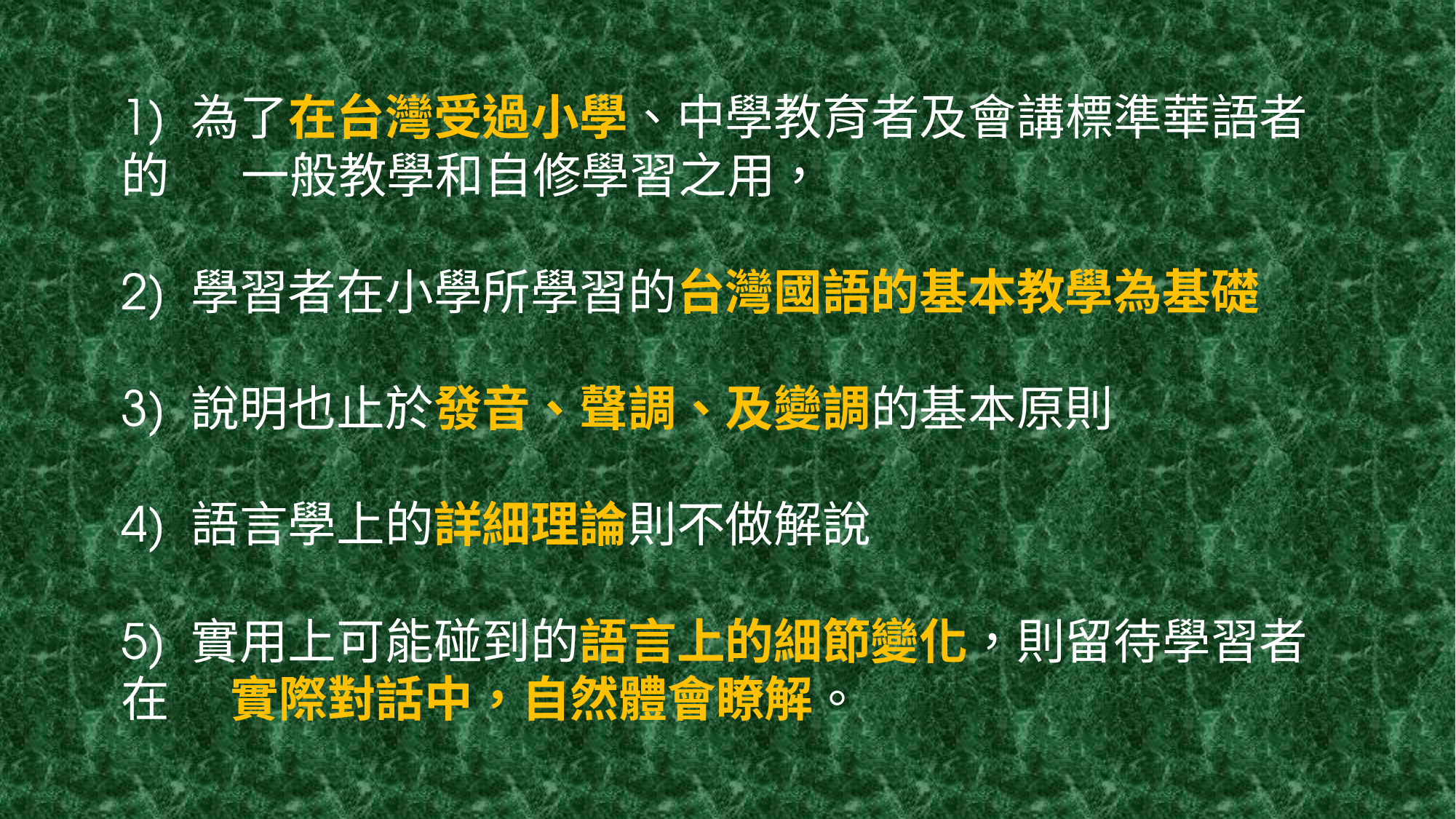

# 1) 為了在台灣受過小學、中學教育者及會講標準華語者的	 一般教學和自修學習之用， 2) 學習者在小學所學習的台灣國語的基本教學為基礎 3) 說明也止於發音、聲調、及變調的基本原則 4) 語言學上的詳細理論則不做解說 5) 實用上可能碰到的語言上的細節變化，則留待學習者在	實際對話中，自然體會瞭解。